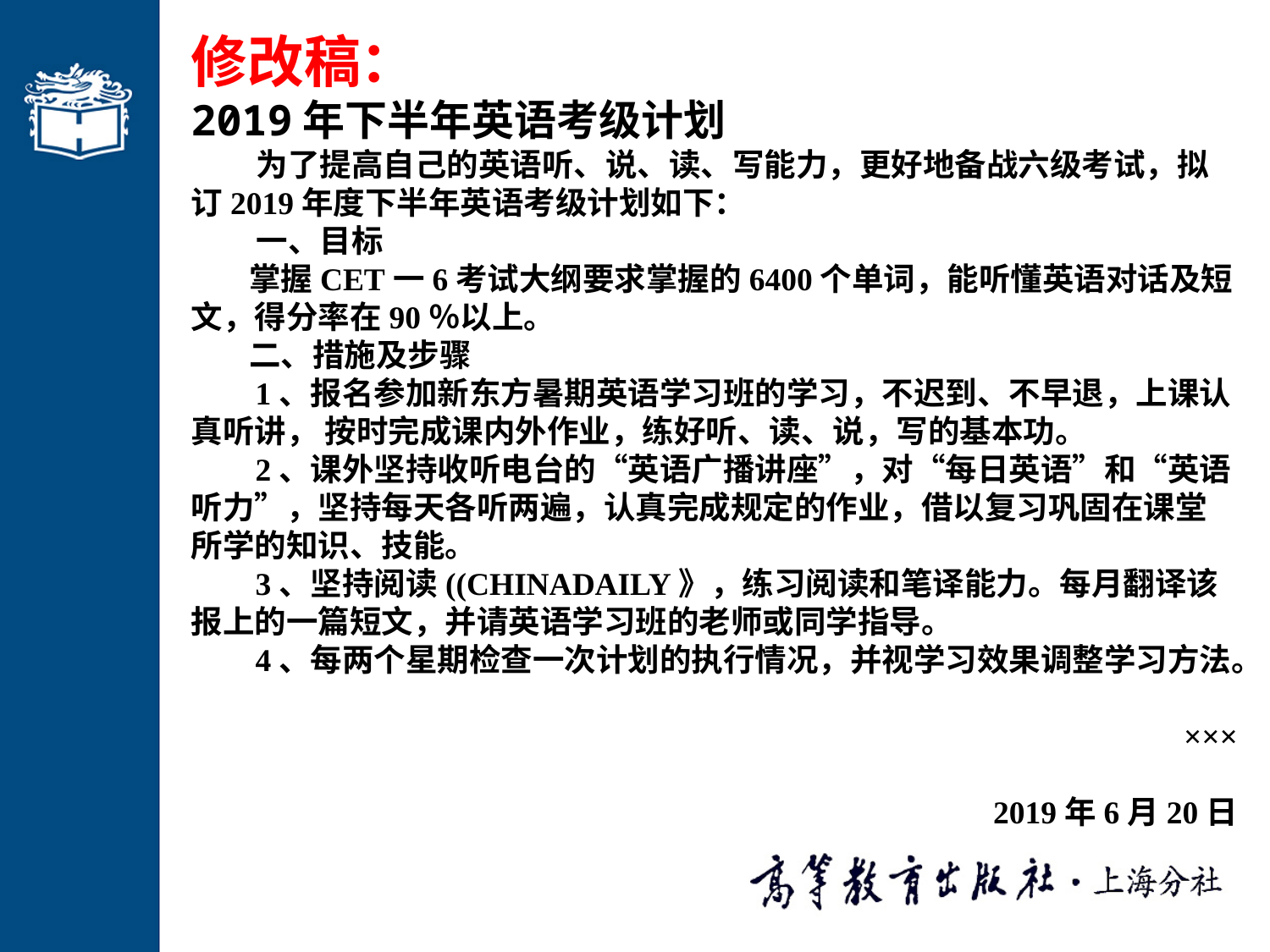

修改稿：
2019年下半年英语考级计划
        为了提高自己的英语听、说、读、写能力，更好地备战六级考试，拟订2019年度下半年英语考级计划如下：
        一、目标
       掌握CET一6考试大纲要求掌握的6400个单词，能听懂英语对话及短文，得分率在90％以上。
       二、措施及步骤
        1、报名参加新东方暑期英语学习班的学习，不迟到、不早退，上课认真听讲， 按时完成课内外作业，练好听、读、说，写的基本功。
        2、课外坚持收听电台的“英语广播讲座”，对“每日英语”和“英语听力”，坚持每天各听两遍，认真完成规定的作业，借以复习巩固在课堂所学的知识、技能。
        3、坚持阅读((CHINADAILY》，练习阅读和笔译能力。每月翻译该报上的一篇短文，并请英语学习班的老师或同学指导。
        4、每两个星期检查一次计划的执行情况，并视学习效果调整学习方法。
                                                                                                                                                                                                                     ×××
                                                                                                                                                                                      2019年6月20日